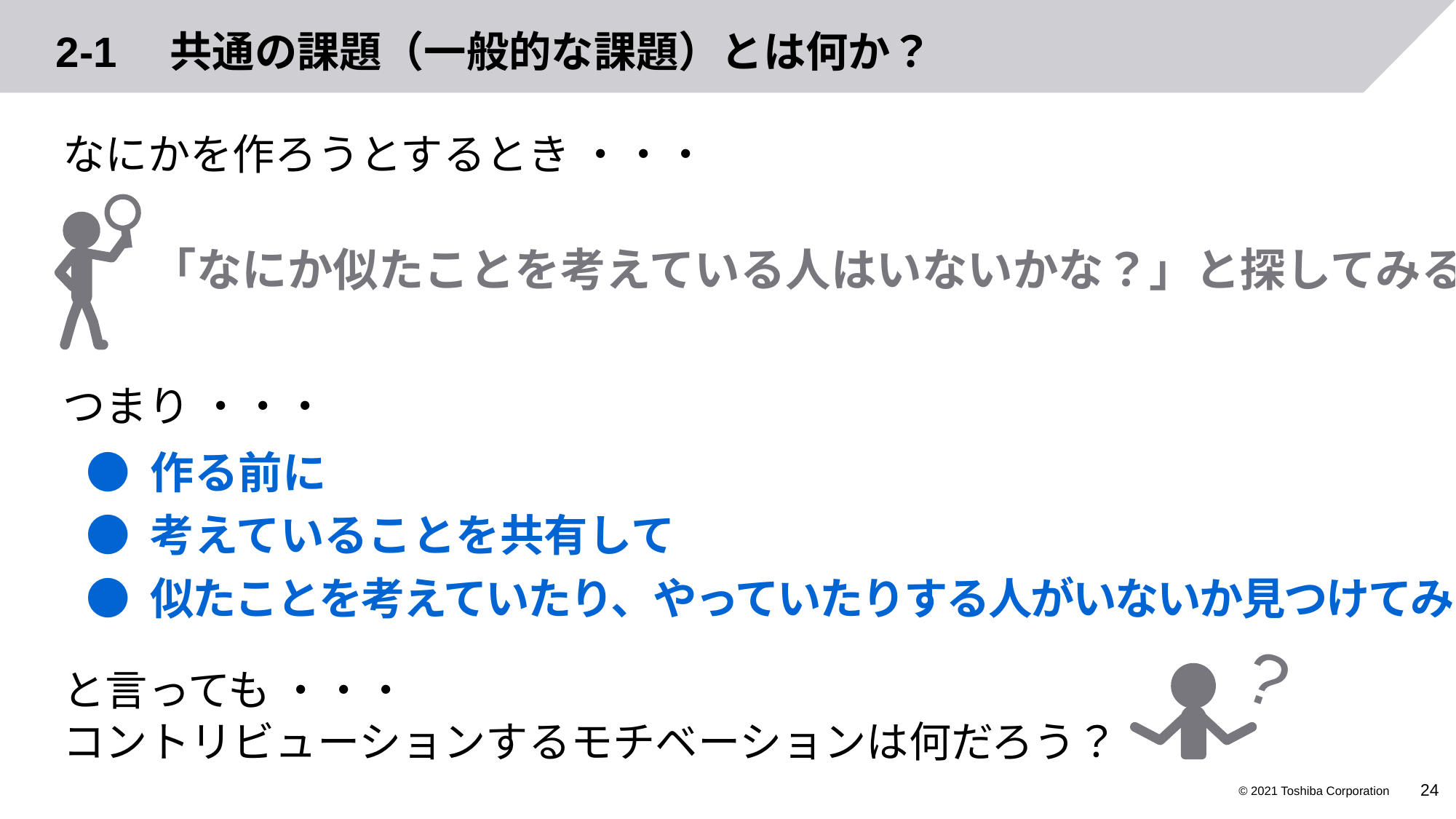

# 2-1　共通の課題（一般的な課題）とは何か？
なにかを作ろうとするとき ・・・

「なにか似たことを考えている人はいないかな？」と探してみる
つまり ・・・
● 作る前に
● 考えていることを共有して
● 似たことを考えていたり、やっていたりする人がいないか見つけてみる
?

と言っても ・・・
コントリビューションするモチベーションは何だろう？